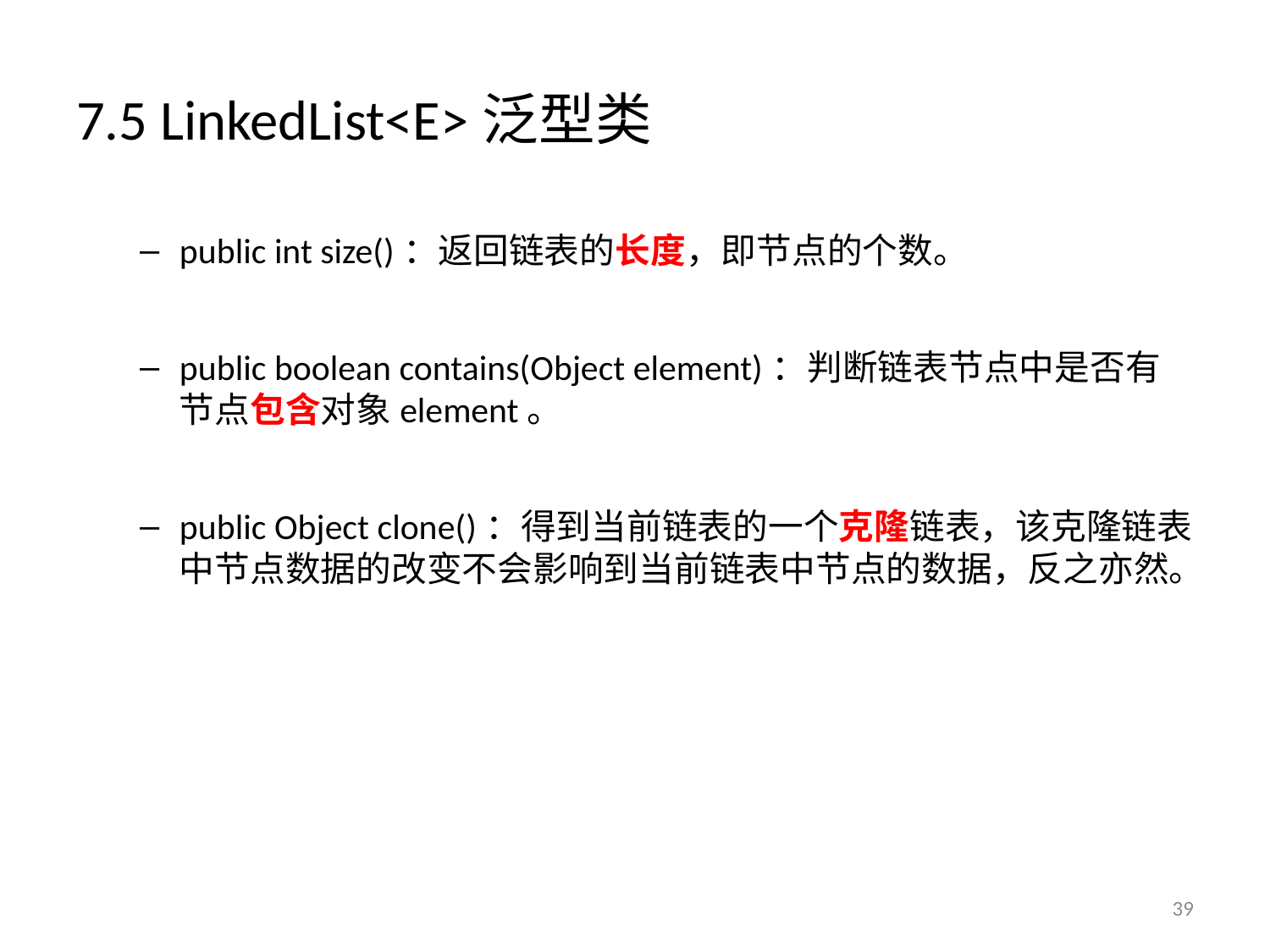

# 7.5 LinkedList<E>泛型类
public int size()：返回链表的长度，即节点的个数。

public boolean contains(Object element)：判断链表节点中是否有节点包含对象element。

public Object clone()：得到当前链表的一个克隆链表，该克隆链表中节点数据的改变不会影响到当前链表中节点的数据，反之亦然。

39